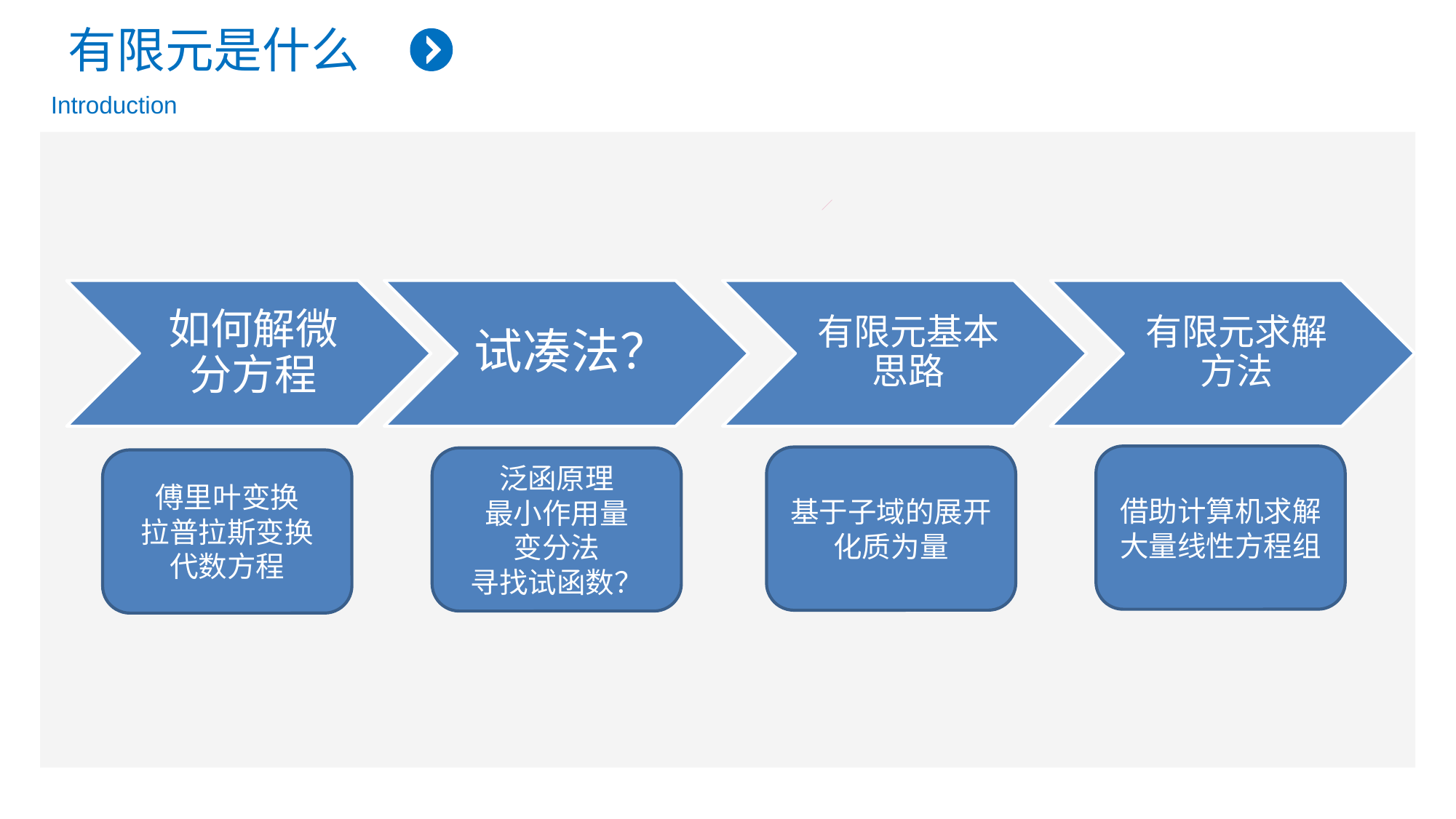

有限元是什么
Introduction

如何解微分方程
试凑法？
有限元基本思路
有限元求解方法
借助计算机求解大量线性方程组
基于子域的展开
化质为量
泛函原理
最小作用量
变分法
寻找试函数？
傅里叶变换
拉普拉斯变换
代数方程